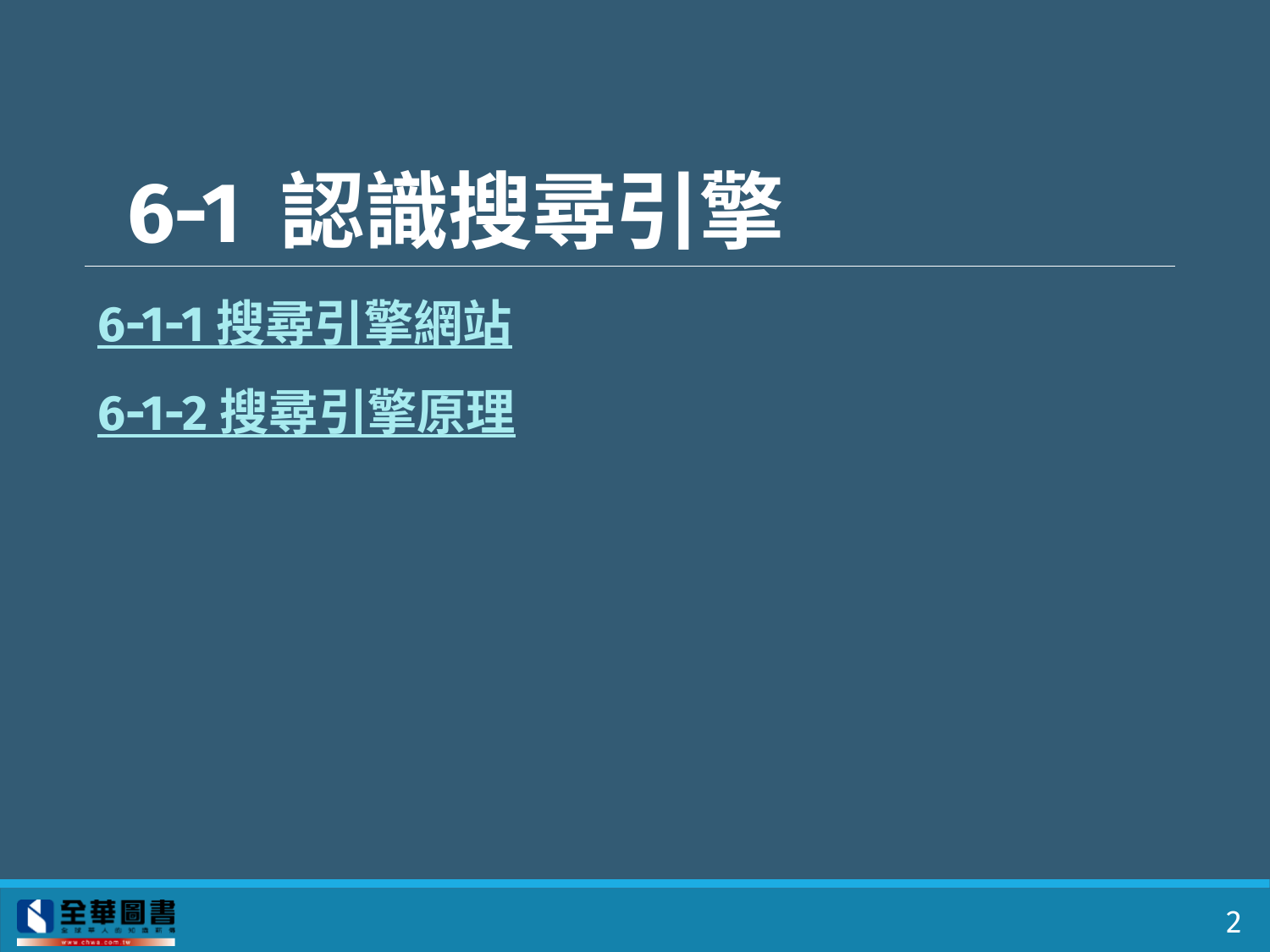

# 6-1 認識搜尋引擎
6-1-1 搜尋引擎網站
6-1-2 搜尋引擎原理
2